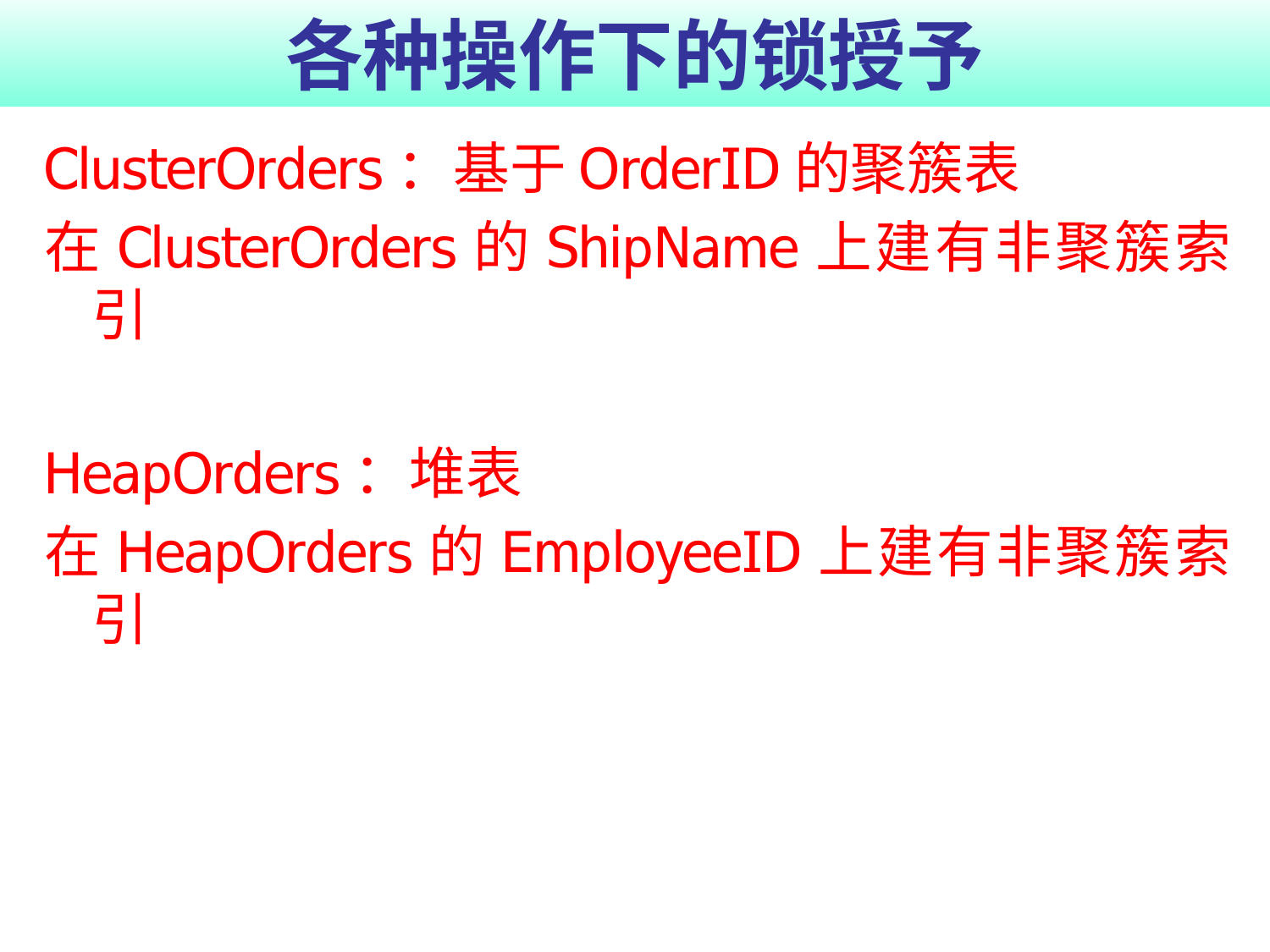

# 各种操作下的锁授予
ClusterOrders：基于OrderID的聚簇表
在ClusterOrders的ShipName上建有非聚簇索引

HeapOrders：堆表
在HeapOrders的EmployeeID上建有非聚簇索引